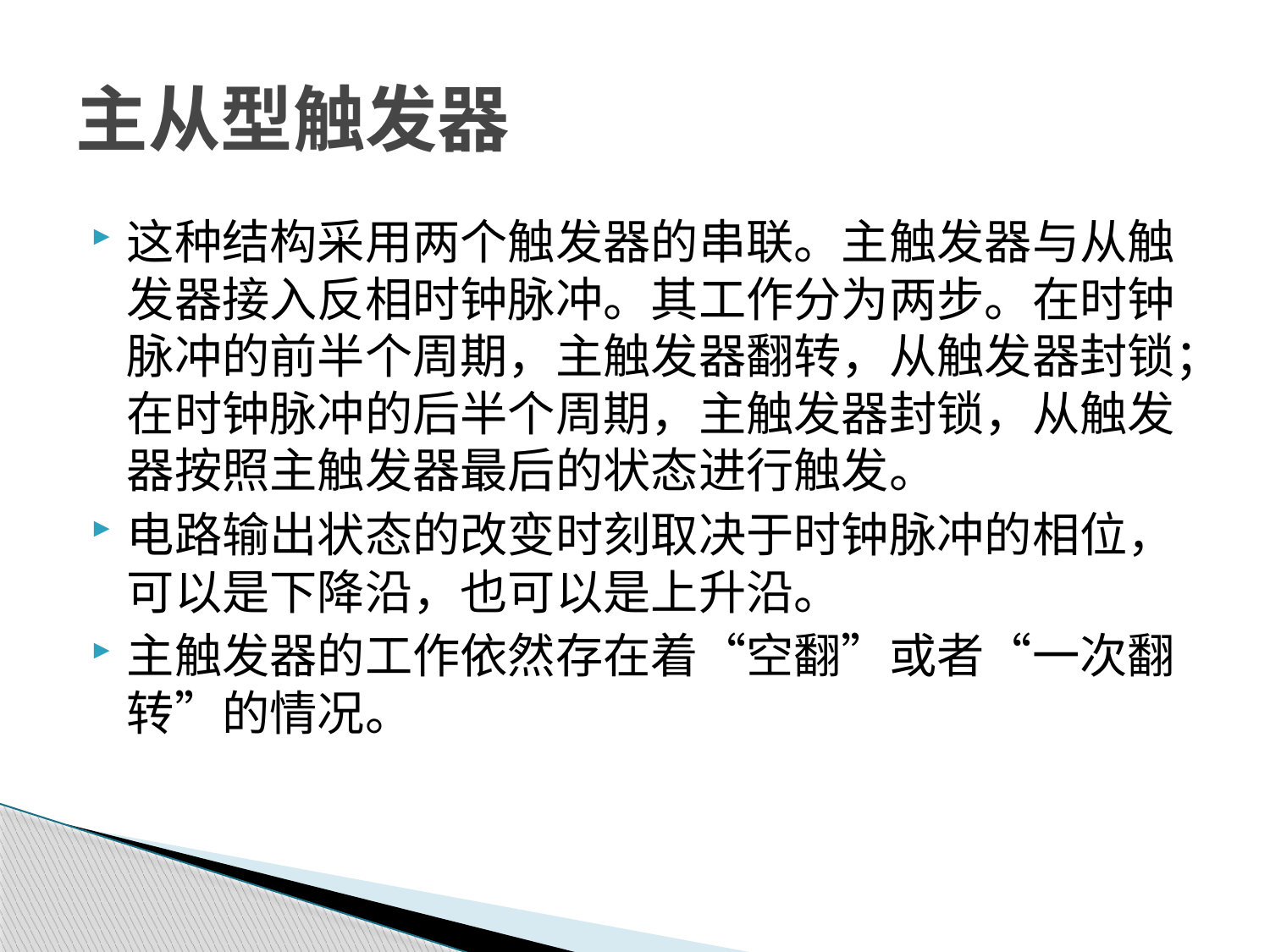

# 主从型触发器
这种结构采用两个触发器的串联。主触发器与从触发器接入反相时钟脉冲。其工作分为两步。在时钟脉冲的前半个周期，主触发器翻转，从触发器封锁；在时钟脉冲的后半个周期，主触发器封锁，从触发器按照主触发器最后的状态进行触发。
电路输出状态的改变时刻取决于时钟脉冲的相位，可以是下降沿，也可以是上升沿。
主触发器的工作依然存在着“空翻”或者“一次翻转”的情况。